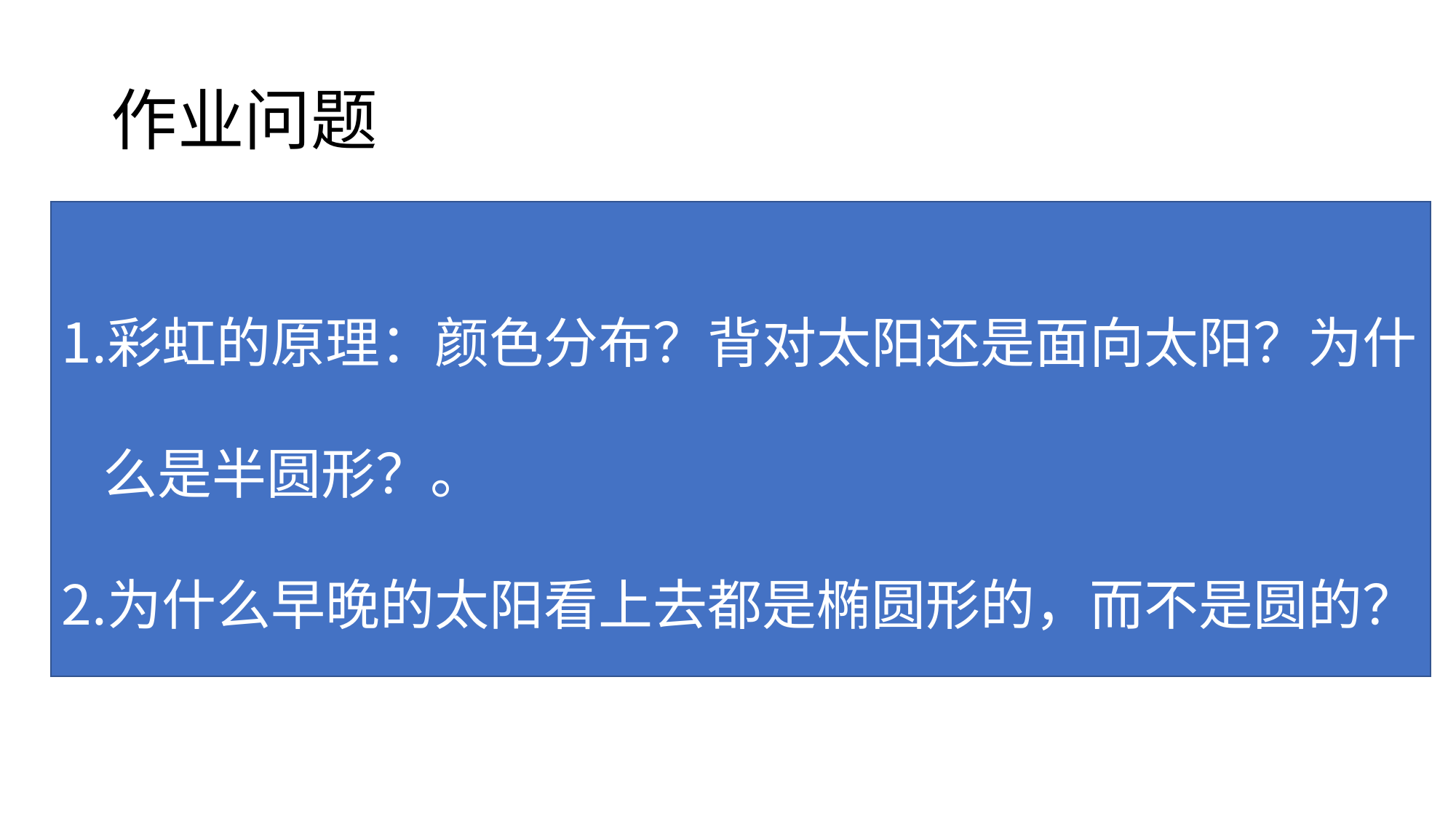

# 作业问题
彩虹的原理：颜色分布？背对太阳还是面向太阳？为什么是半圆形？。
为什么早晚的太阳看上去都是椭圆形的，而不是圆的？